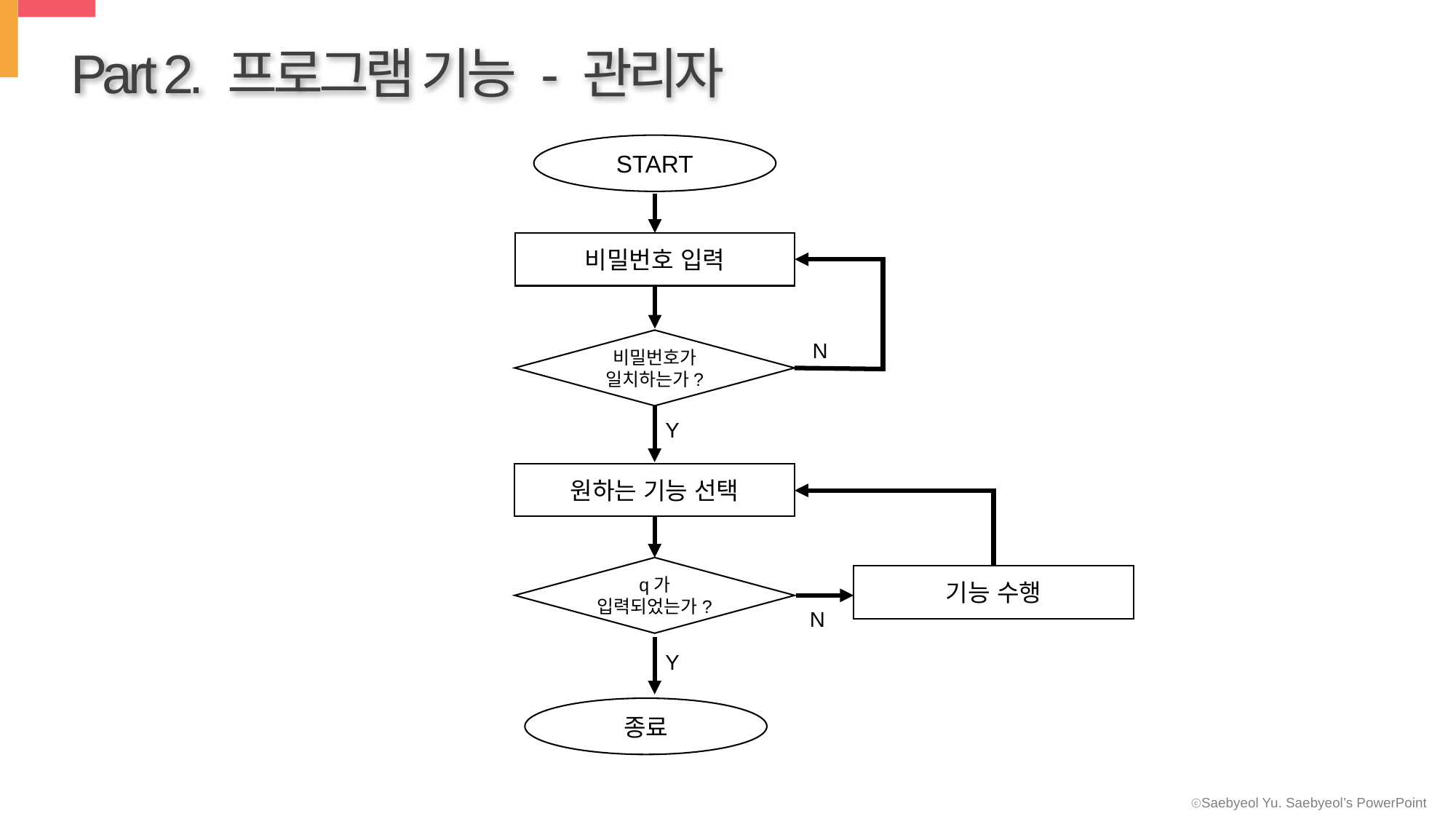

Part 2. 프로그램 기능 - 관리자
START
비밀번호 입력
비밀번호가
일치하는가?
N
Y
원하는 기능 선택
q가
입력되었는가?
기능 수행
N
Y
종료